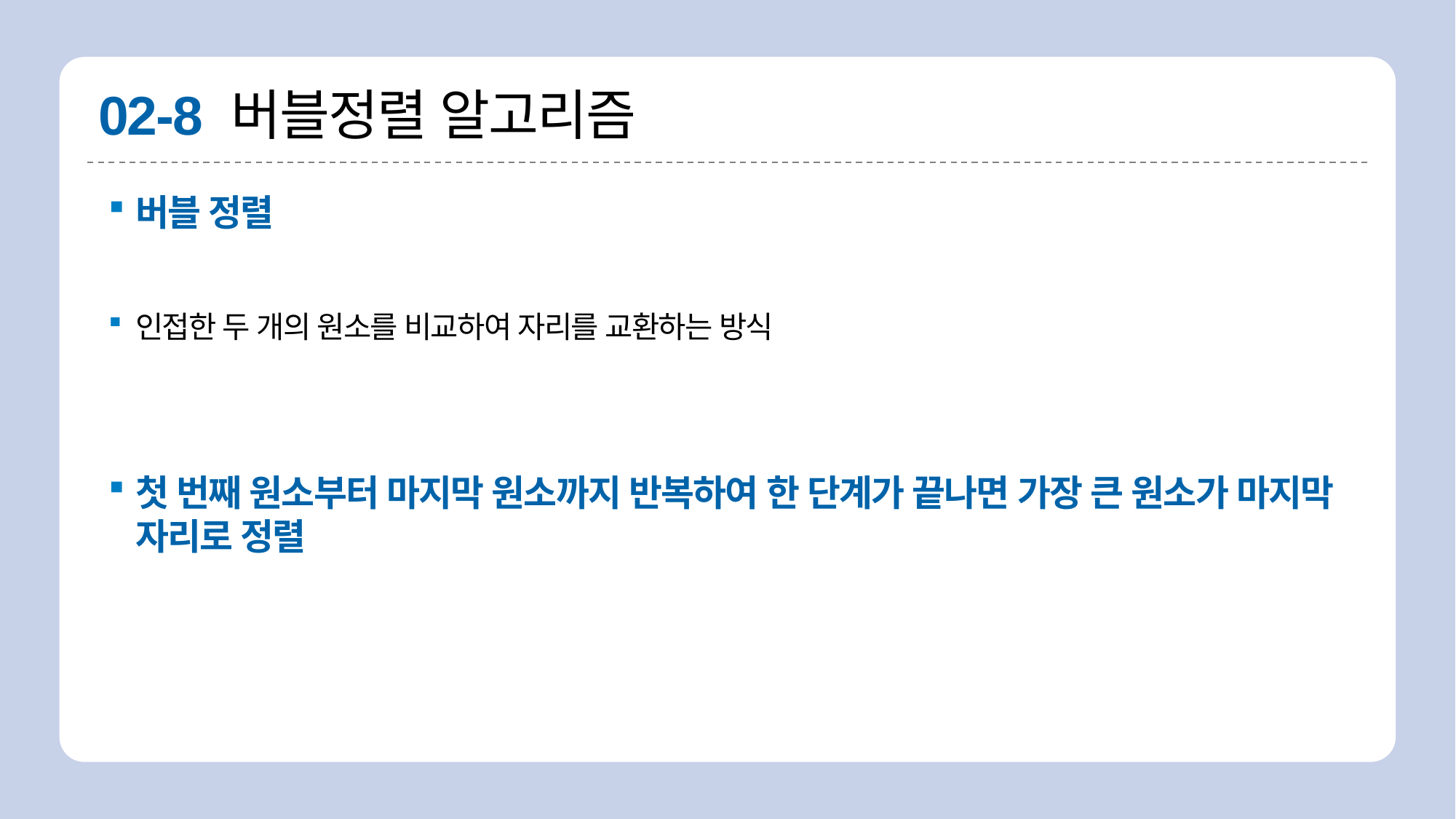

# 02-8 버블정렬 알고리즘
버블 정렬

인접한 두 개의 원소를 비교하여 자리를 교환하는 방식

첫 번째 원소부터 마지막 원소까지 반복하여 한 단계가 끝나면 가장 큰 원소가 마지막 자리로 정렬